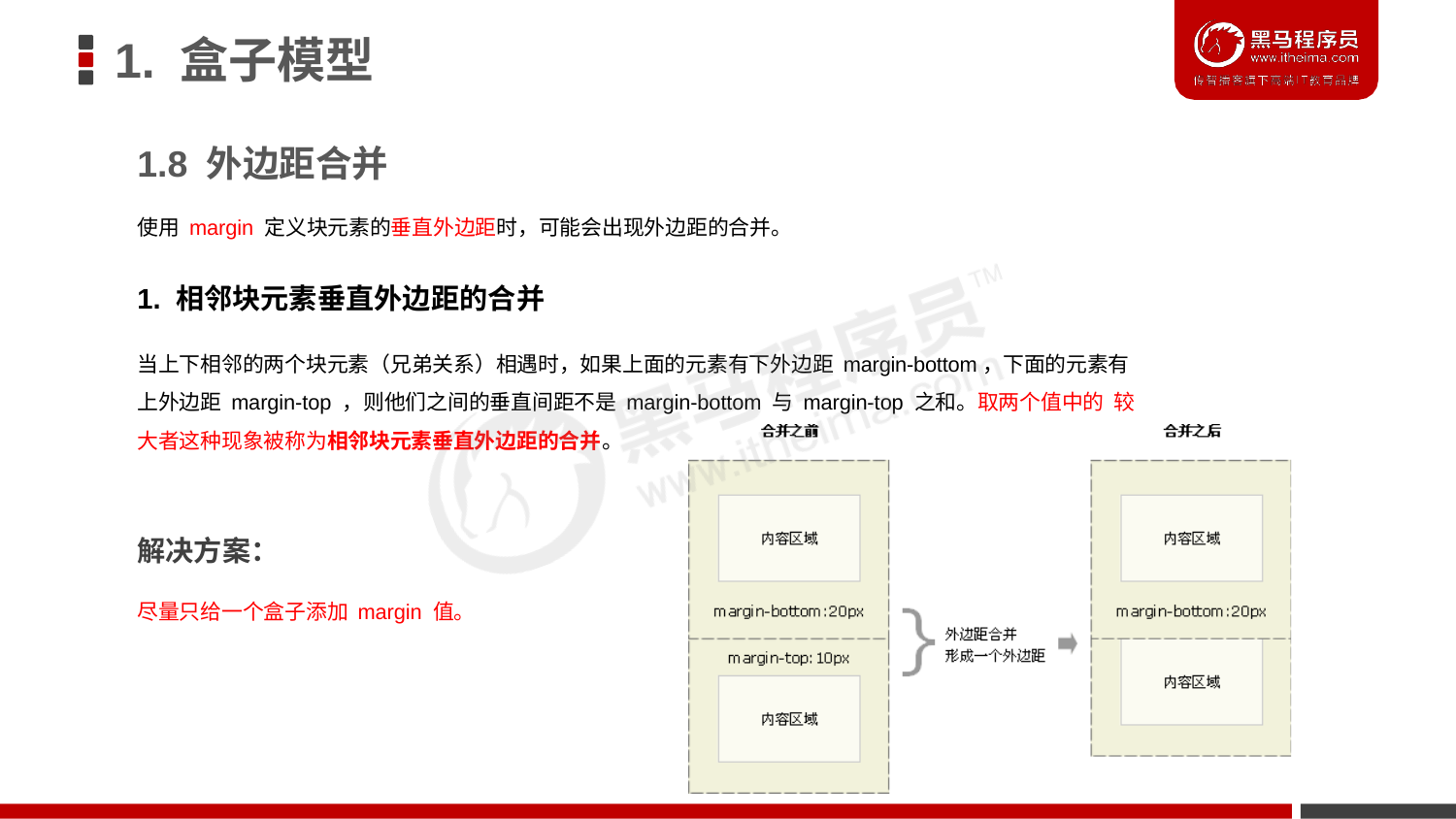

# 1. 盒子模型
1.8 外边距合并
使用 margin 定义块元素的垂直外边距时，可能会出现外边距的合并。

1. 相邻块元素垂直外边距的合并
当上下相邻的两个块元素（兄弟关系）相遇时，如果上面的元素有下外边距 margin-bottom，下面的元素有  上外边距 margin-top ，则他们之间的垂直间距不是 margin-bottom 与 margin-top 之和。取两个值中的  较大者这种现象被称为相邻块元素垂直外边距的合并。

解决方案：

尽量只给一个盒子添加 margin 值。